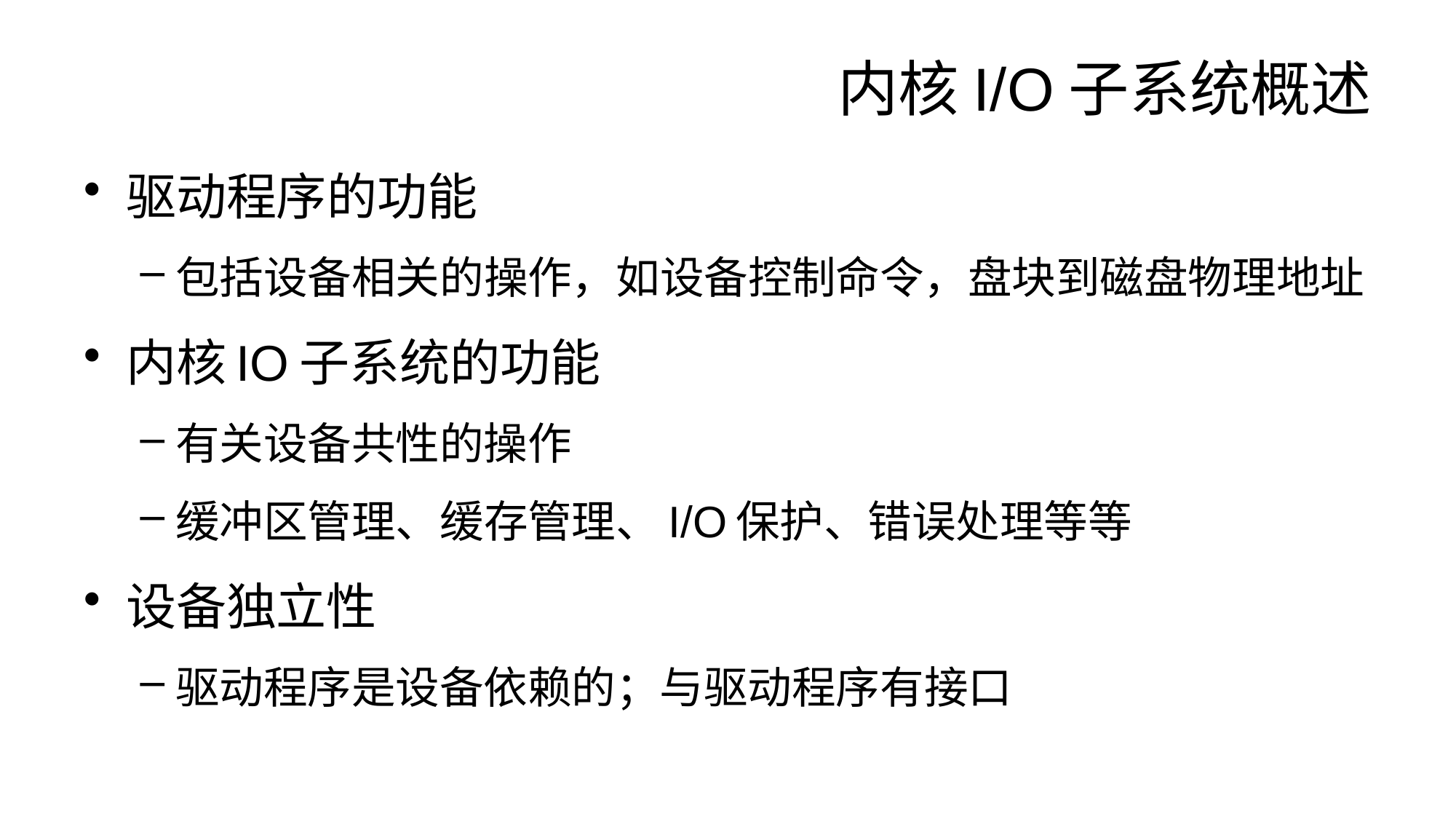

# 内核I/O子系统概述
驱动程序的功能
包括设备相关的操作，如设备控制命令，盘块到磁盘物理地址
内核IO子系统的功能
有关设备共性的操作
缓冲区管理、缓存管理、I/O保护、错误处理等等
设备独立性
驱动程序是设备依赖的；与驱动程序有接口